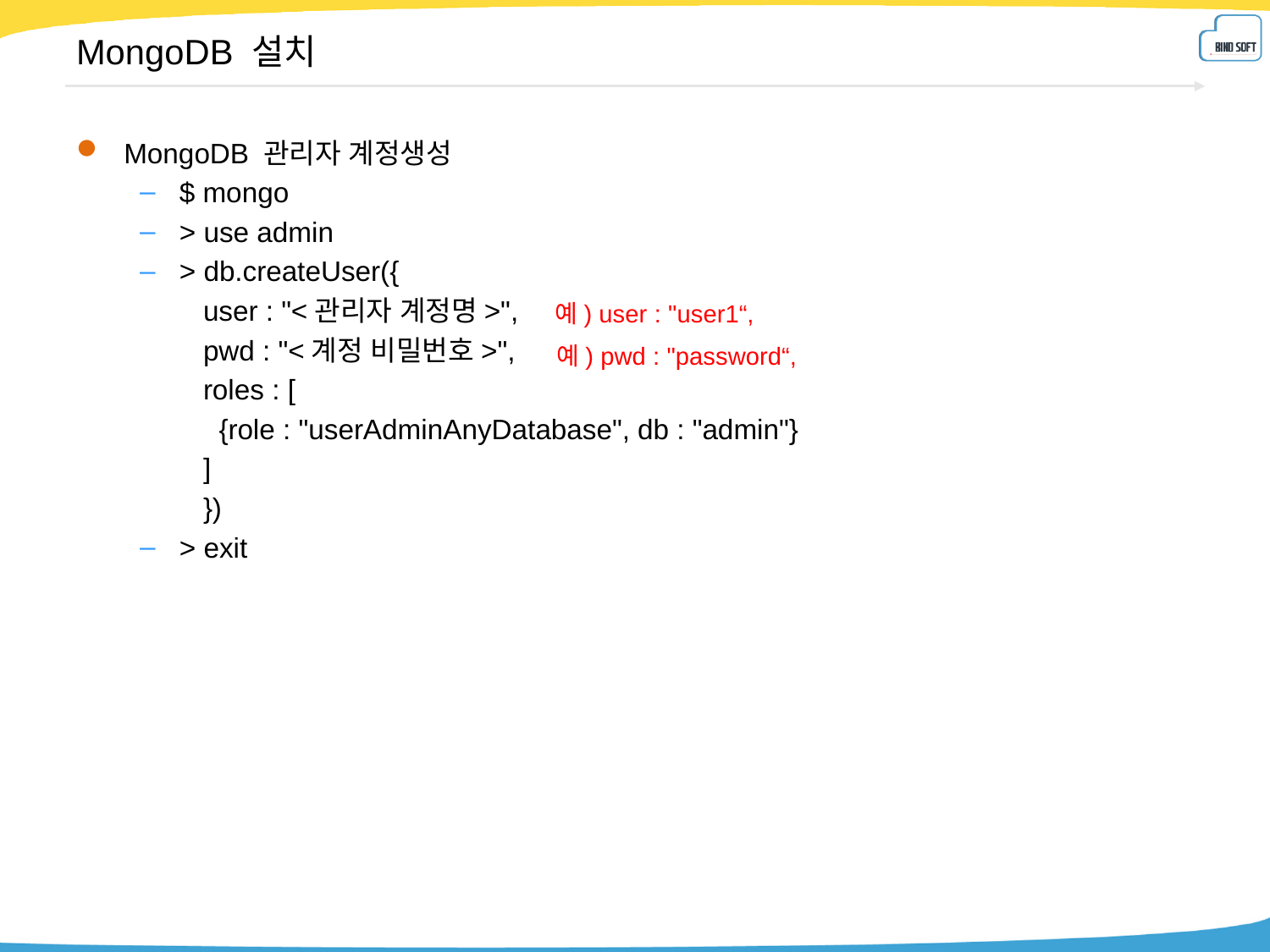

# MongoDB 설치
MongoDB 관리자 계정생성
$ mongo
> use admin
> db.createUser({
 	user : "<관리자 계정명>",
	pwd : "<계정 비밀번호>",
	roles : [
	  {role : "userAdminAnyDatabase", db : "admin"}
	]
	})
> exit
예) user : "user1“,
예) pwd : "password“,